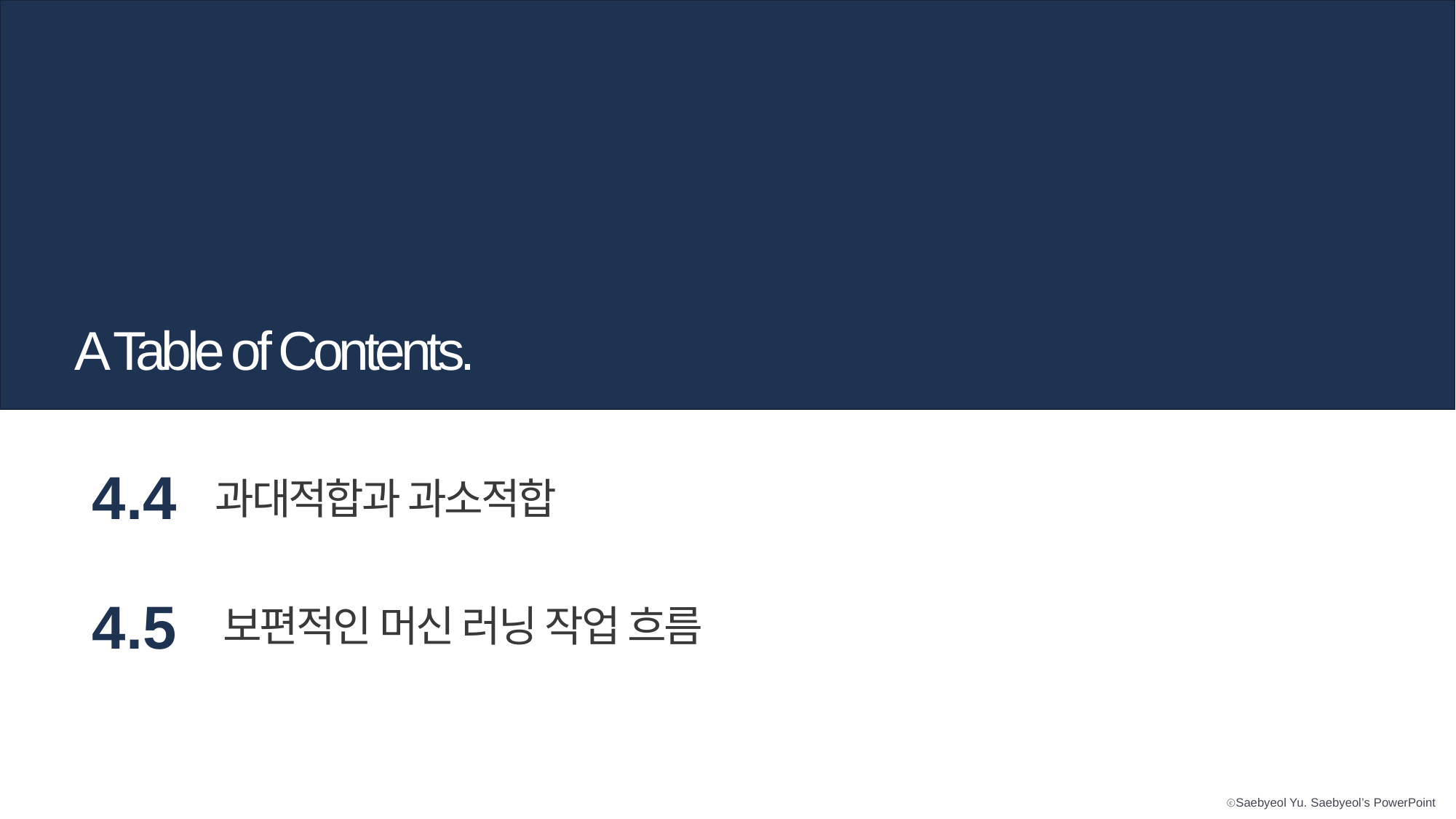

A Table of Contents.
4.4
과대적합과 과소적합
4.5
보편적인 머신 러닝 작업 흐름